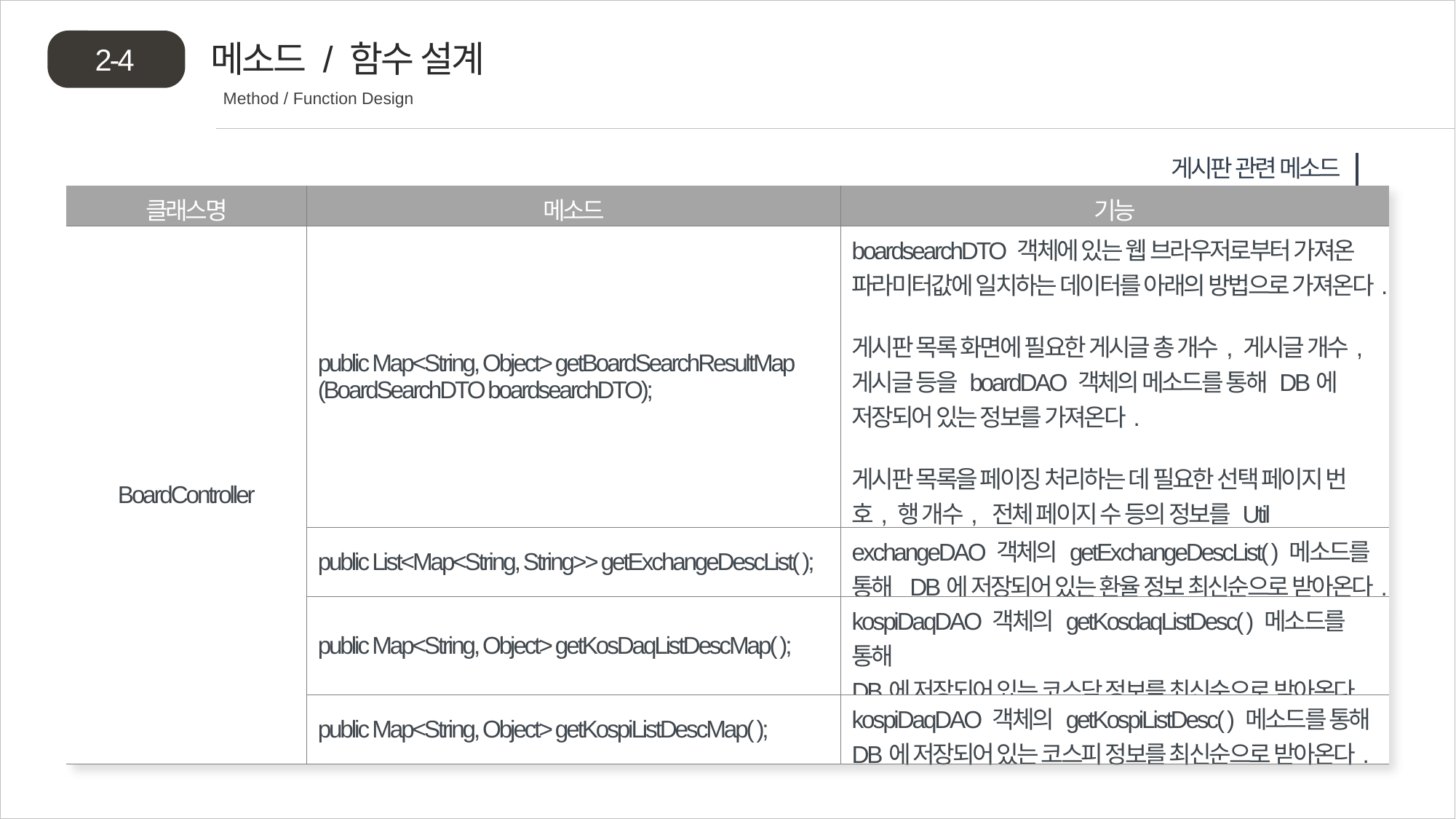

메소드 / 함수 설계
2-4
Method / Function Design
게시판 관련 메소드
| 클래스명 | 메소드 | 기능 |
| --- | --- | --- |
| BoardController | public Map<String, Object> getBoardSearchResultMap (BoardSearchDTO boardsearchDTO); | boardsearchDTO 객체에 있는 웹 브라우저로부터 가져온 파라미터값에 일치하는 데이터를 아래의 방법으로 가져온다. 게시판 목록 화면에 필요한 게시글 총 개수, 게시글 개수, 게시글 등을 boardDAO 객체의 메소드를 통해 DB에 저장되어 있는 정보를 가져온다. 게시판 목록을 페이징 처리하는 데 필요한 선택 페이지 번호, 행 개수, 전체 페이지 수 등의 정보를 Util 클래스로부터 가져온다. |
|  | public List<Map<String, String>> getExchangeDescList( ); | exchangeDAO 객체의 getExchangeDescList( ) 메소드를 통해 DB에 저장되어 있는 환율 정보 최신순으로 받아온다. |
|  | public Map<String, Object> getKosDaqListDescMap( ); | kospiDaqDAO 객체의 getKosdaqListDesc( ) 메소드를 통해 DB에 저장되어 있는 코스닥 정보를 최신순으로 받아온다. |
|  | public Map<String, Object> getKospiListDescMap( ); | kospiDaqDAO 객체의 getKospiListDesc( ) 메소드를 통해 DB에 저장되어 있는 코스피 정보를 최신순으로 받아온다. |